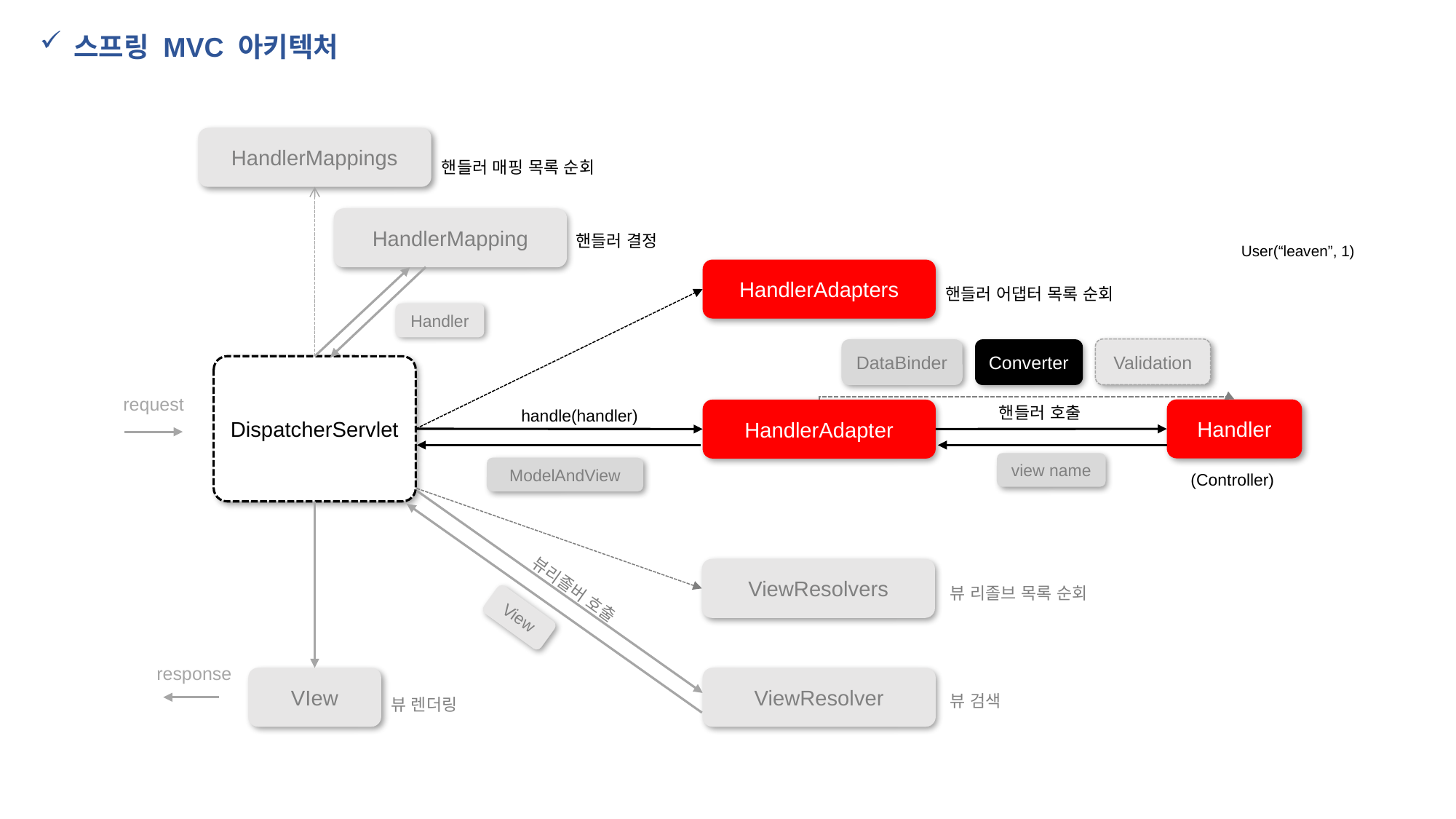

스프링 MVC 아키텍처
HandlerMappings
핸들러 매핑 목록 순회
HandlerMapping
핸들러 결정
User(“leaven”, 1)
HandlerAdapters
핸들러 어댑터 목록 순회
Handler
Validation
DataBinder
Converter
DispatcherServlet
핸들러 호출
request
handle(handler)
Handler
HandlerAdapter
view name
(Controller)
ModelAndView
ViewResolvers
뷰 리졸브 목록 순회
뷰리졸버 호출
View
response
VIew
ViewResolver
뷰 검색
뷰 렌더링